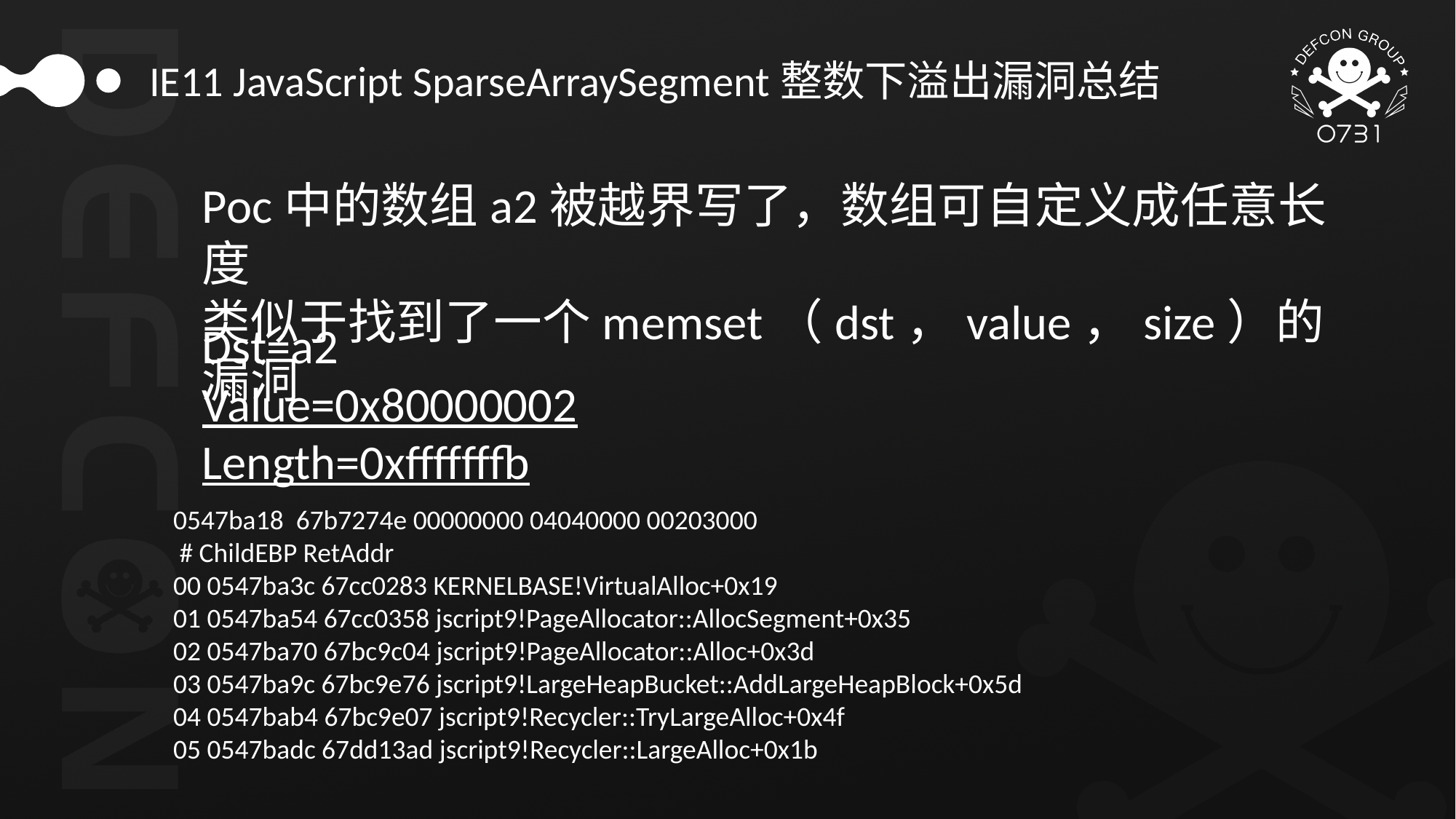

IE11 JavaScript SparseArraySegment整数下溢出漏洞总结

Poc中的数组a2被越界写了，数组可自定义成任意长度
类似于找到了一个memset（dst，value，size）的漏洞
Dst=a2
Value=0x80000002
Length=0xfffffffb
0547ba18  67b7274e 00000000 04040000 00203000
 # ChildEBP RetAddr
00 0547ba3c 67cc0283 KERNELBASE!VirtualAlloc+0x19
01 0547ba54 67cc0358 jscript9!PageAllocator::AllocSegment+0x35
02 0547ba70 67bc9c04 jscript9!PageAllocator::Alloc+0x3d
03 0547ba9c 67bc9e76 jscript9!LargeHeapBucket::AddLargeHeapBlock+0x5d
04 0547bab4 67bc9e07 jscript9!Recycler::TryLargeAlloc+0x4f
05 0547badc 67dd13ad jscript9!Recycler::LargeAlloc+0x1b